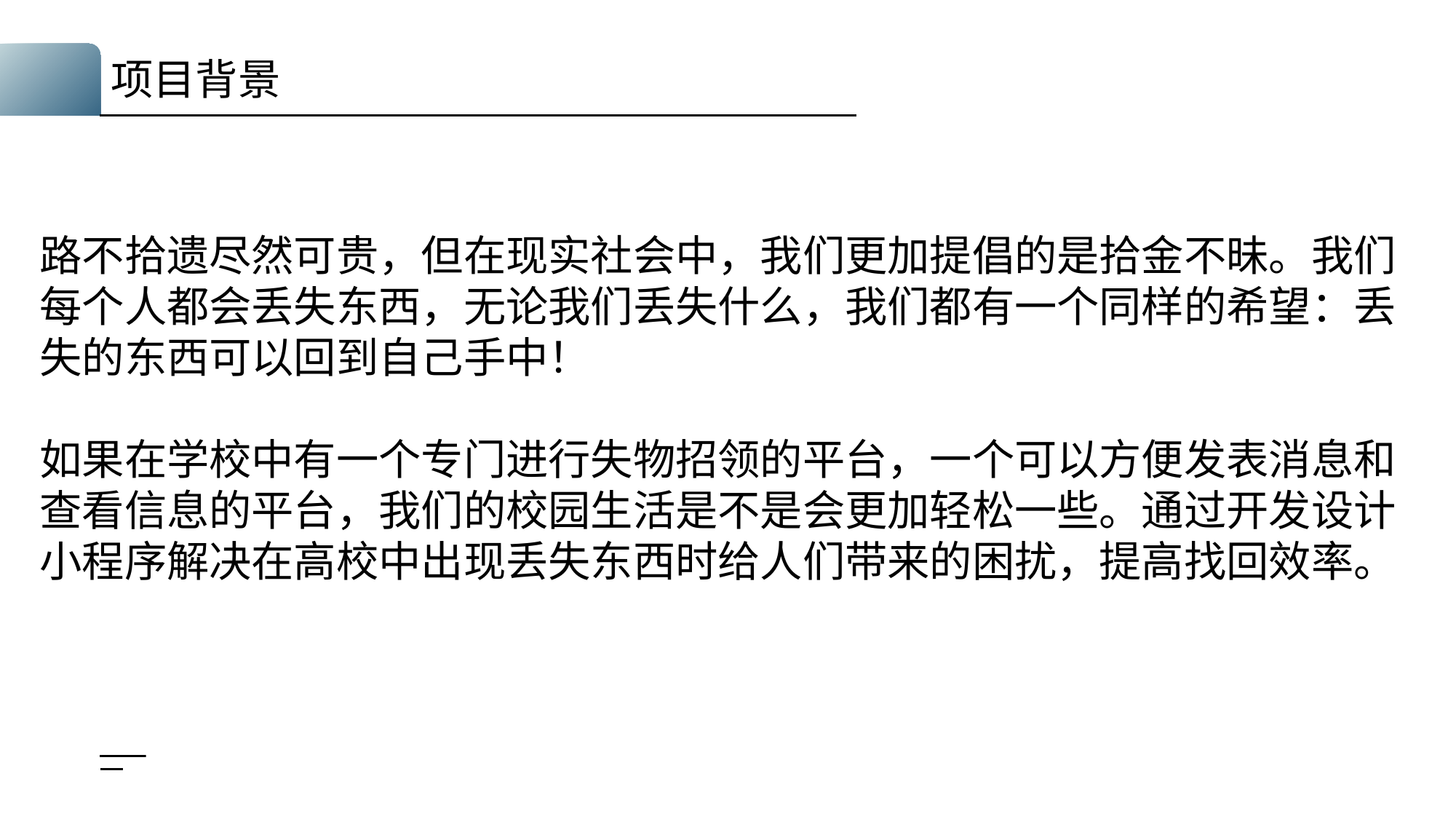

# 项目背景
路不拾遗尽然可贵，但在现实社会中，我们更加提倡的是拾金不昧。我们每个人都会丢失东西，无论我们丢失什么，我们都有一个同样的希望：丢失的东西可以回到自己手中！

如果在学校中有一个专门进行失物招领的平台，一个可以方便发表消息和查看信息的平台，我们的校园生活是不是会更加轻松一些。通过开发设计小程序解决在高校中出现丢失东西时给人们带来的困扰，提高找回效率。